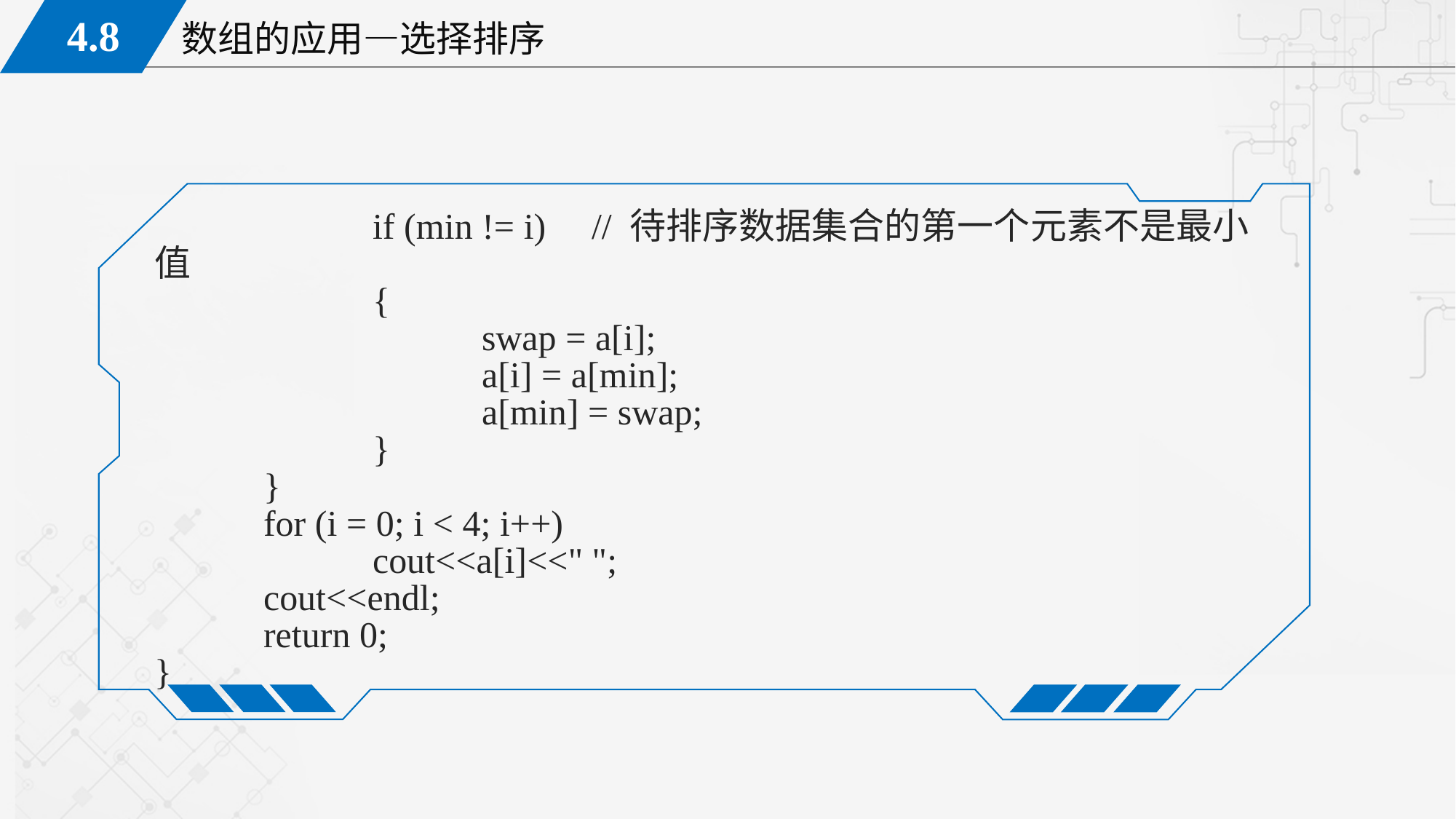

if (min != i)     // 待排序数据集合的第一个元素不是最小值
		{
			swap = a[i];
			a[i] = a[min];
			a[min] = swap;
		}
	}
	for (i = 0; i < 4; i++)
		cout<<a[i]<<" ";
	cout<<endl;
	return 0;
}